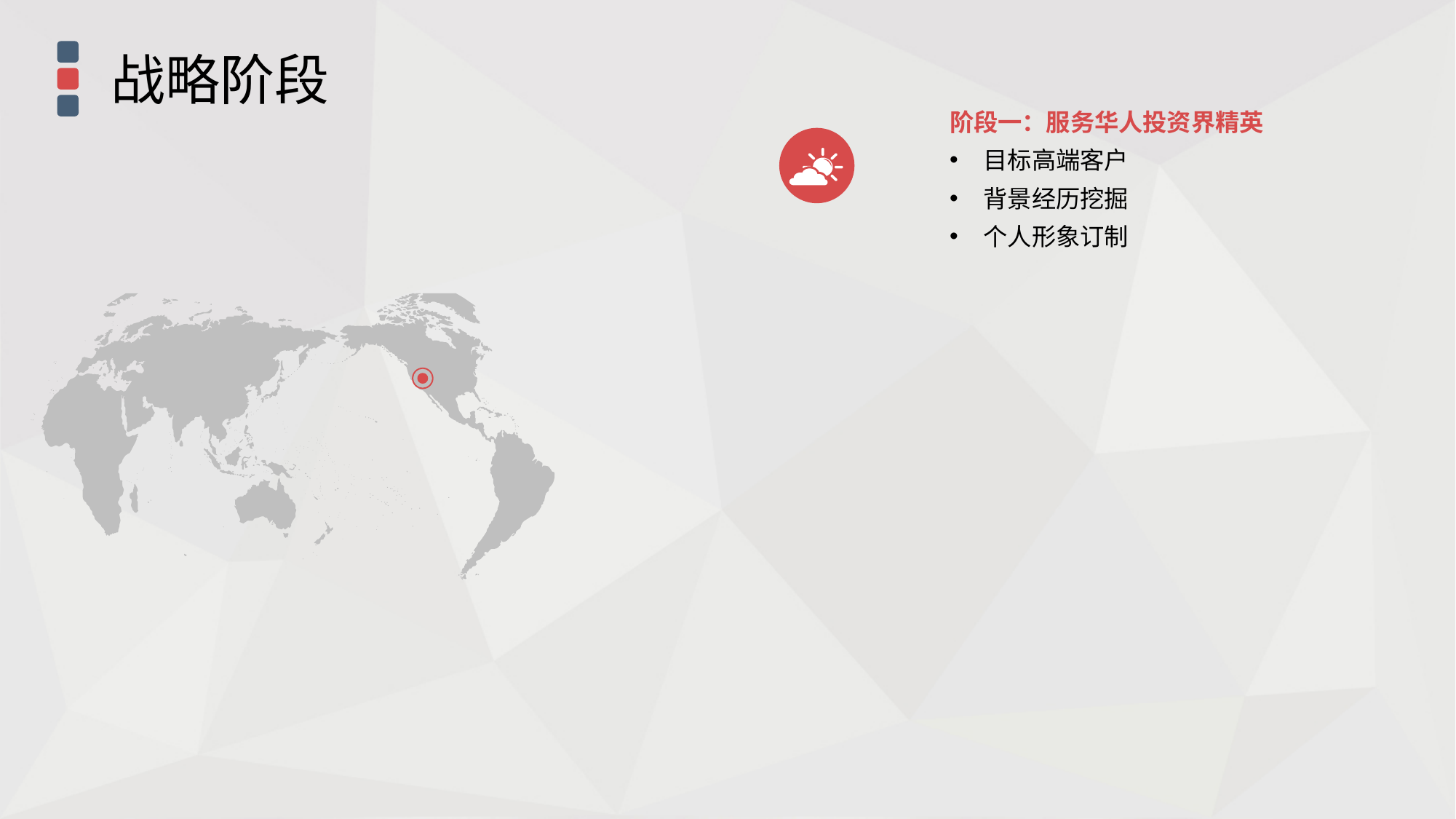

战略阶段
阶段一：服务华人投资界精英
目标高端客户
背景经历挖掘
个人形象订制